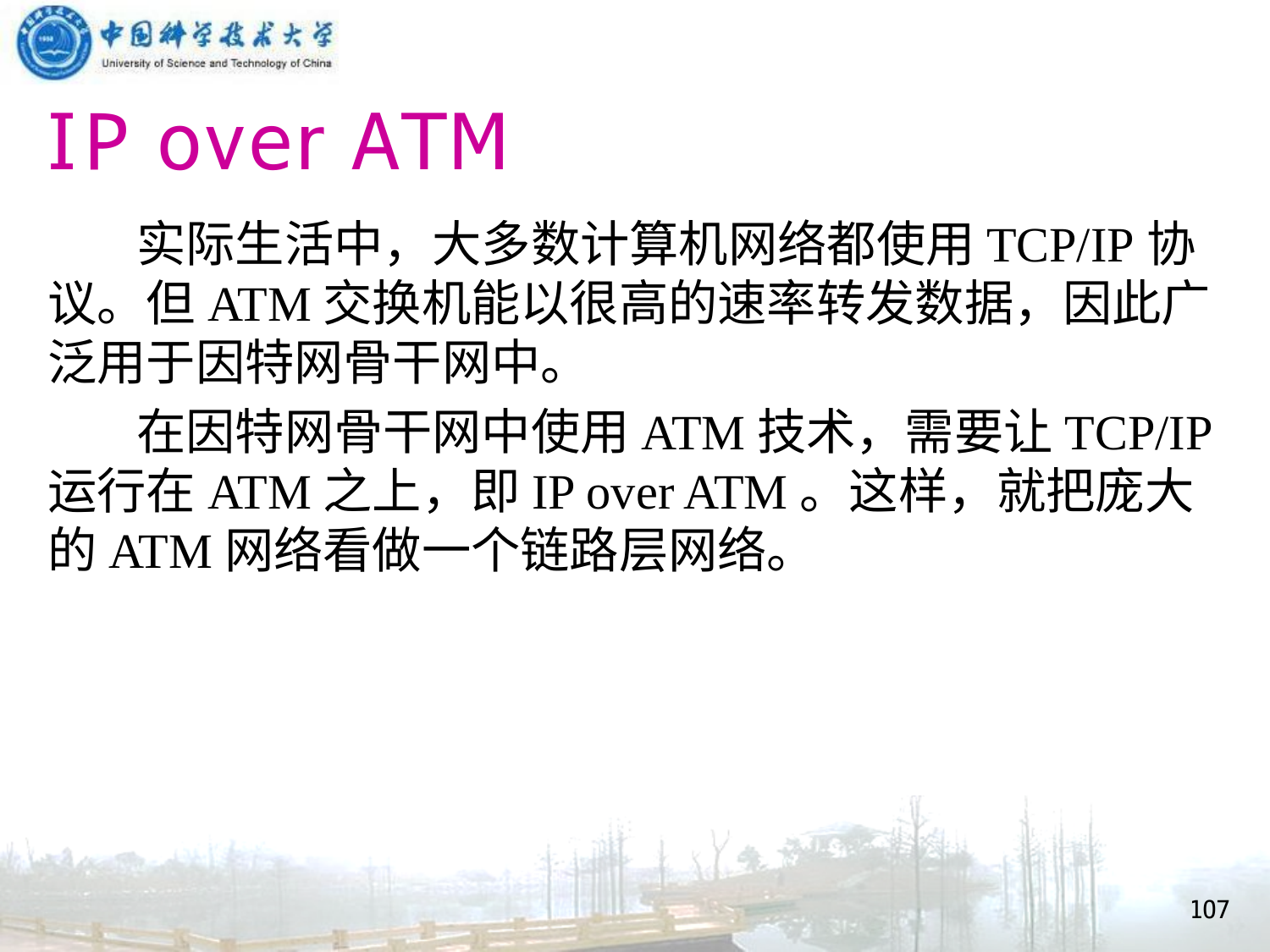

# IP over ATM
       实际生活中，大多数计算机网络都使用TCP/IP协议。但ATM交换机能以很高的速率转发数据，因此广泛用于因特网骨干网中。
       在因特网骨干网中使用ATM技术，需要让TCP/IP运行在ATM之上，即IP over ATM。这样，就把庞大的ATM网络看做一个链路层网络。

107